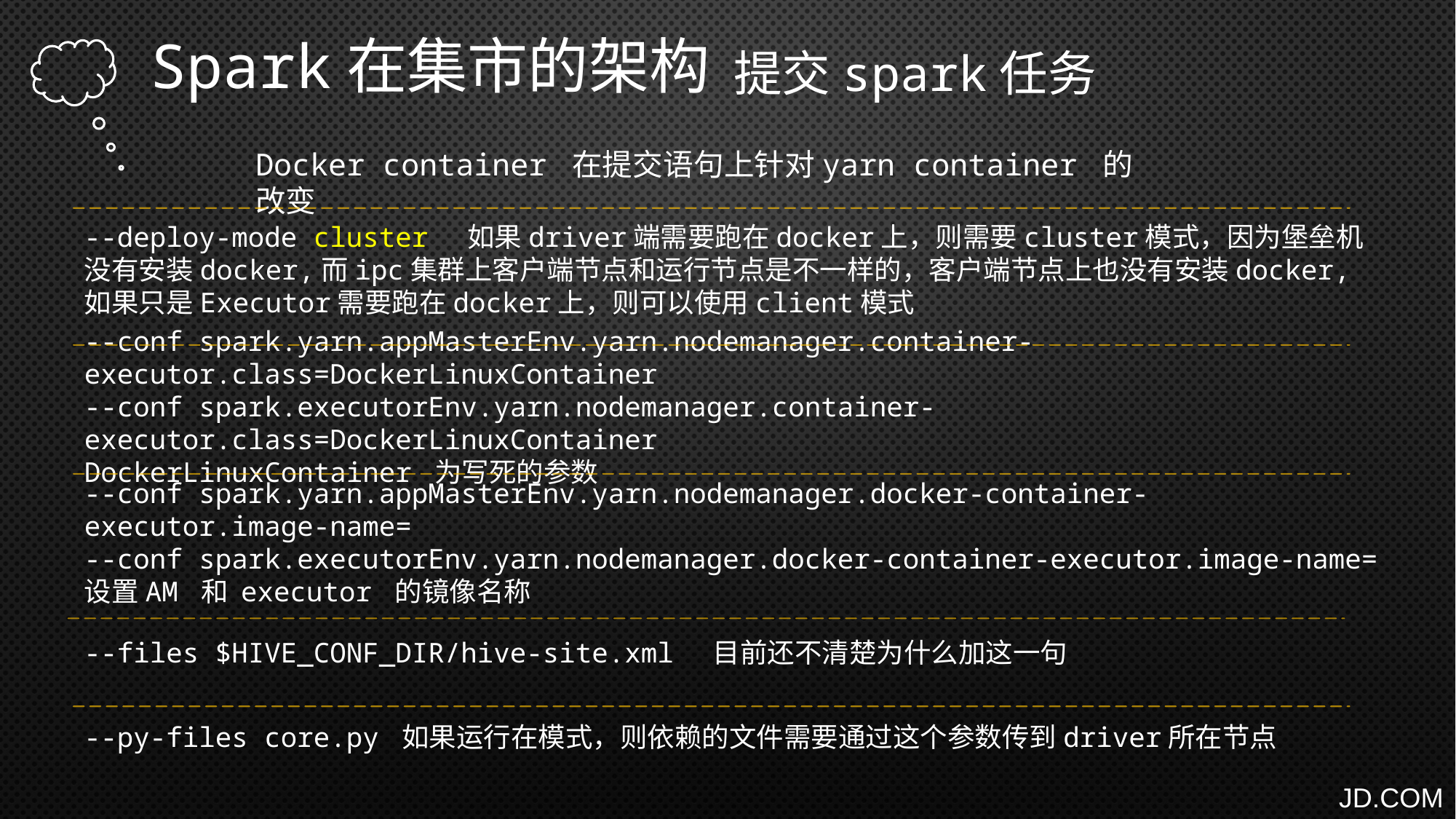

Spark在集市的架构
提交spark任务

Docker container 在提交语句上针对yarn container 的改变
--deploy-mode cluster  如果driver端需要跑在docker上，则需要cluster模式，因为堡垒机没有安装docker,而ipc集群上客户端节点和运行节点是不一样的，客户端节点上也没有安装docker, 如果只是Executor需要跑在docker上，则可以使用client模式
--conf spark.yarn.appMasterEnv.yarn.nodemanager.container-executor.class=DockerLinuxContainer
--conf spark.executorEnv.yarn.nodemanager.container-executor.class=DockerLinuxContainer
DockerLinuxContainer 为写死的参数
--conf spark.yarn.appMasterEnv.yarn.nodemanager.docker-container-executor.image-name=
--conf spark.executorEnv.yarn.nodemanager.docker-container-executor.image-name=
设置AM 和 executor 的镜像名称
--files $HIVE_CONF_DIR/hive-site.xml  目前还不清楚为什么加这一句
--py-files core.py 如果运行在模式，则依赖的文件需要通过这个参数传到driver所在节点
JD.COM